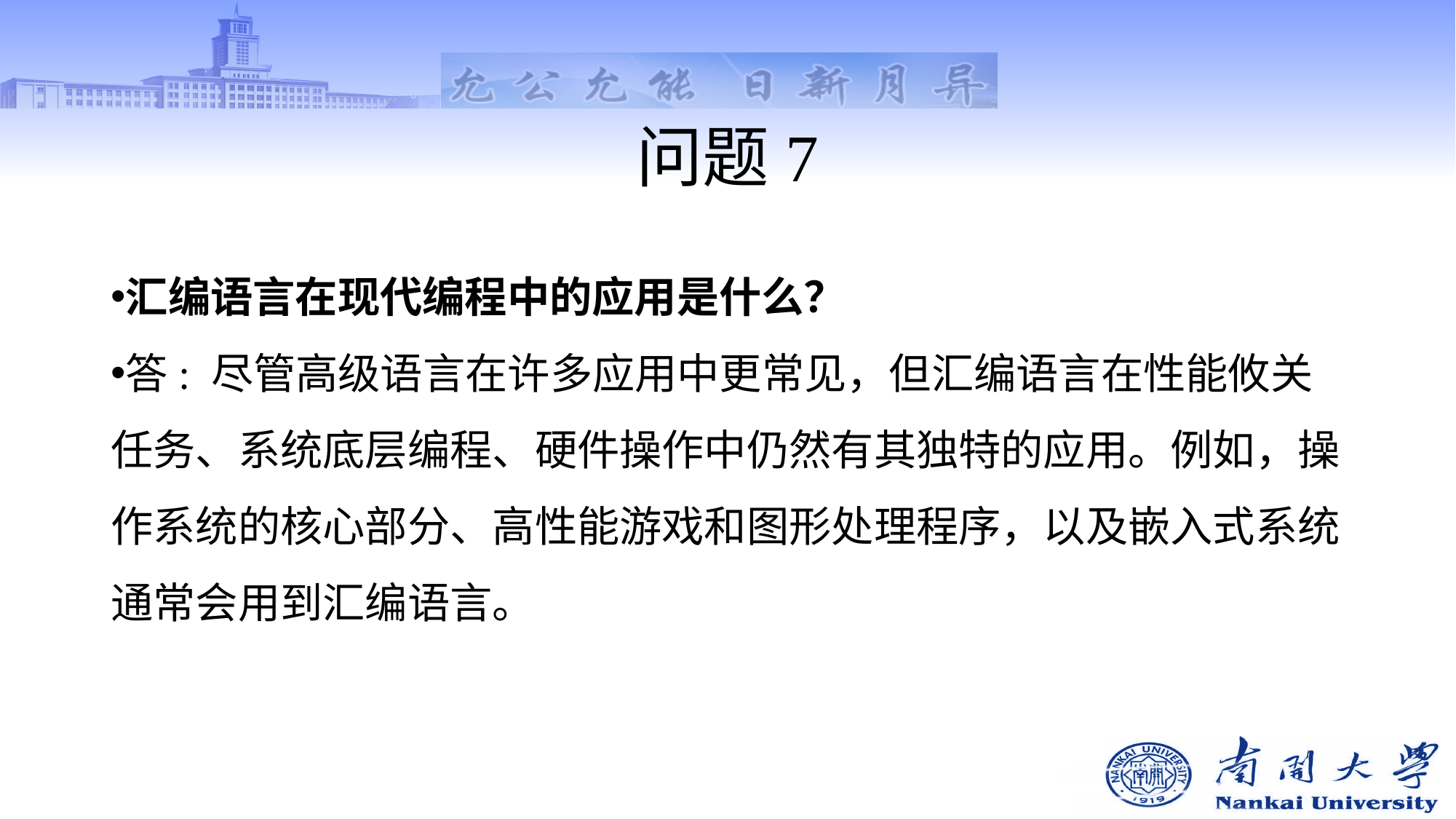

# 问题7
汇编语言在现代编程中的应用是什么？
答: 尽管高级语言在许多应用中更常见，但汇编语言在性能攸关任务、系统底层编程、硬件操作中仍然有其独特的应用。例如，操作系统的核心部分、高性能游戏和图形处理程序，以及嵌入式系统通常会用到汇编语言。